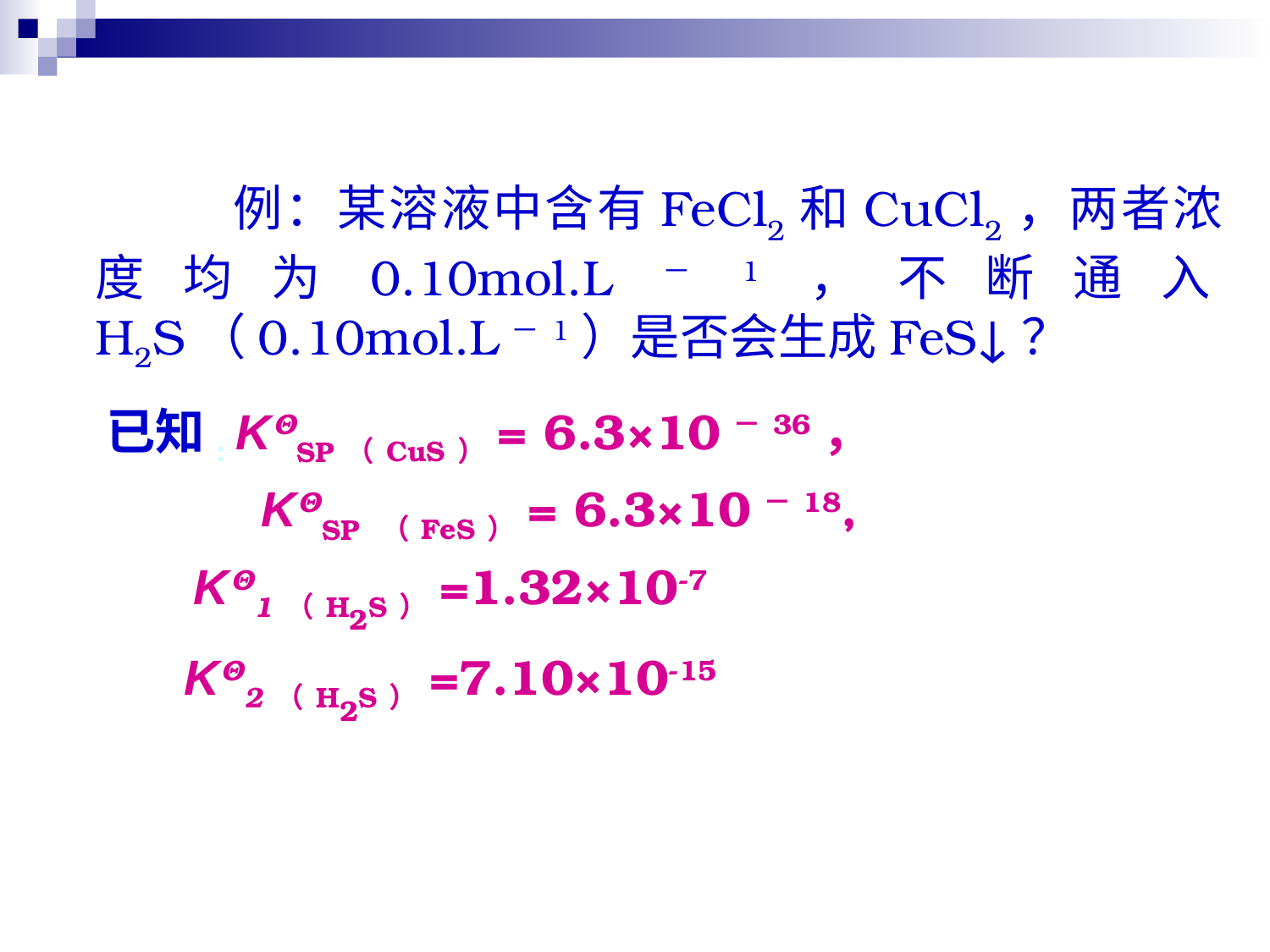

例：某溶液中含有FeCl2和CuCl2，两者浓度均为0.10mol.L－1，不断通入H2S（0.10mol.L－1）是否会生成FeS↓？
   已知: KΘSP（CuS）= 6.3×10－36，
		    KΘSP （FeS）= 6.3×10－18,
               KΘ1（H2S）=1.32×10-7
              KΘ2（H2S）=7.10×10-15